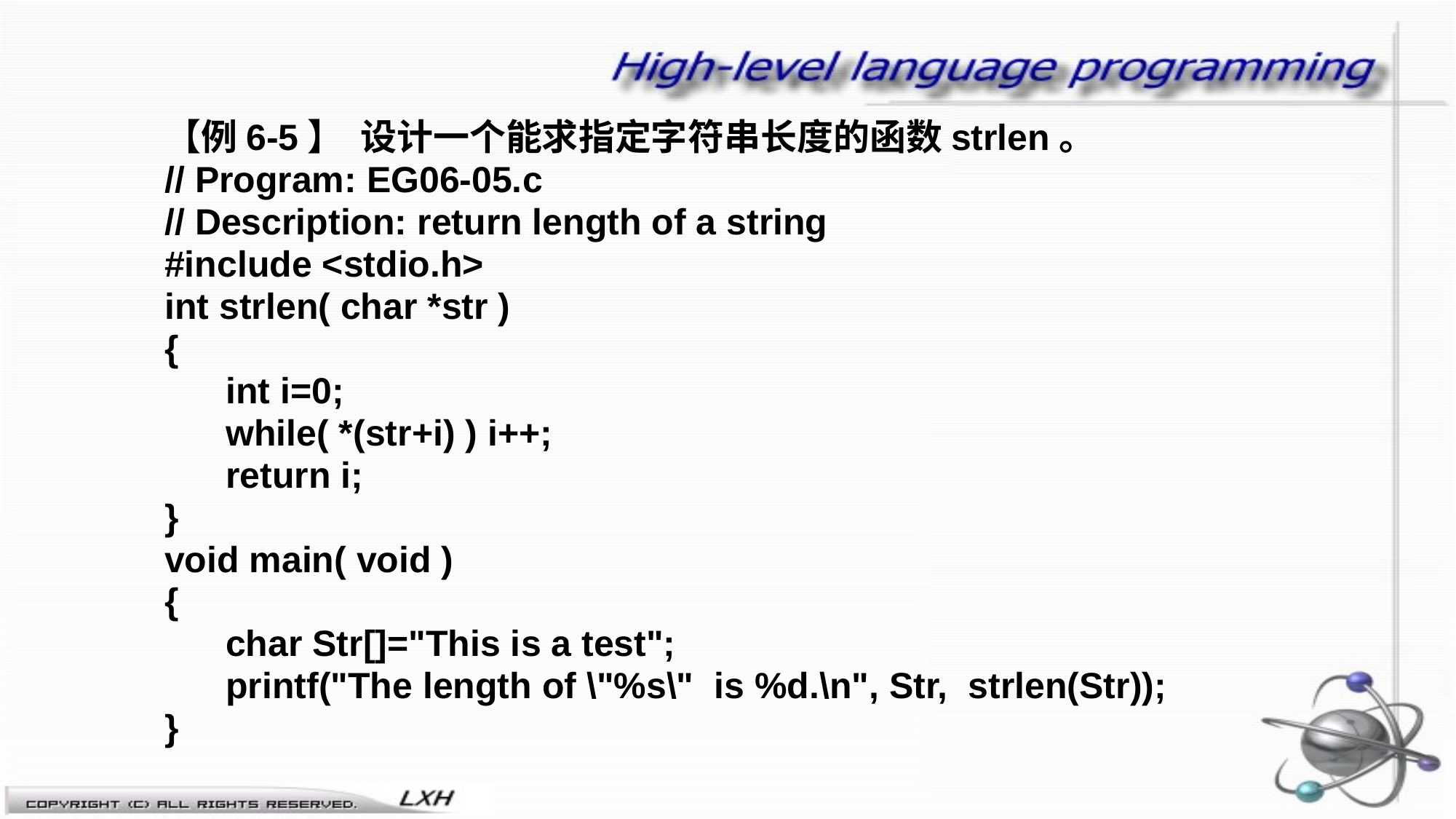

【例6-5】  设计一个能求指定字符串长度的函数strlen。
// Program: EG06-05.c
// Description: return length of a string
#include <stdio.h>
int strlen( char *str )
{
      int i=0;
      while( *(str+i) ) i++;
      return i;
}
void main( void )
{
      char Str[]="This is a test";
      printf("The length of \"%s\"  is %d.\n", Str,  strlen(Str));
}